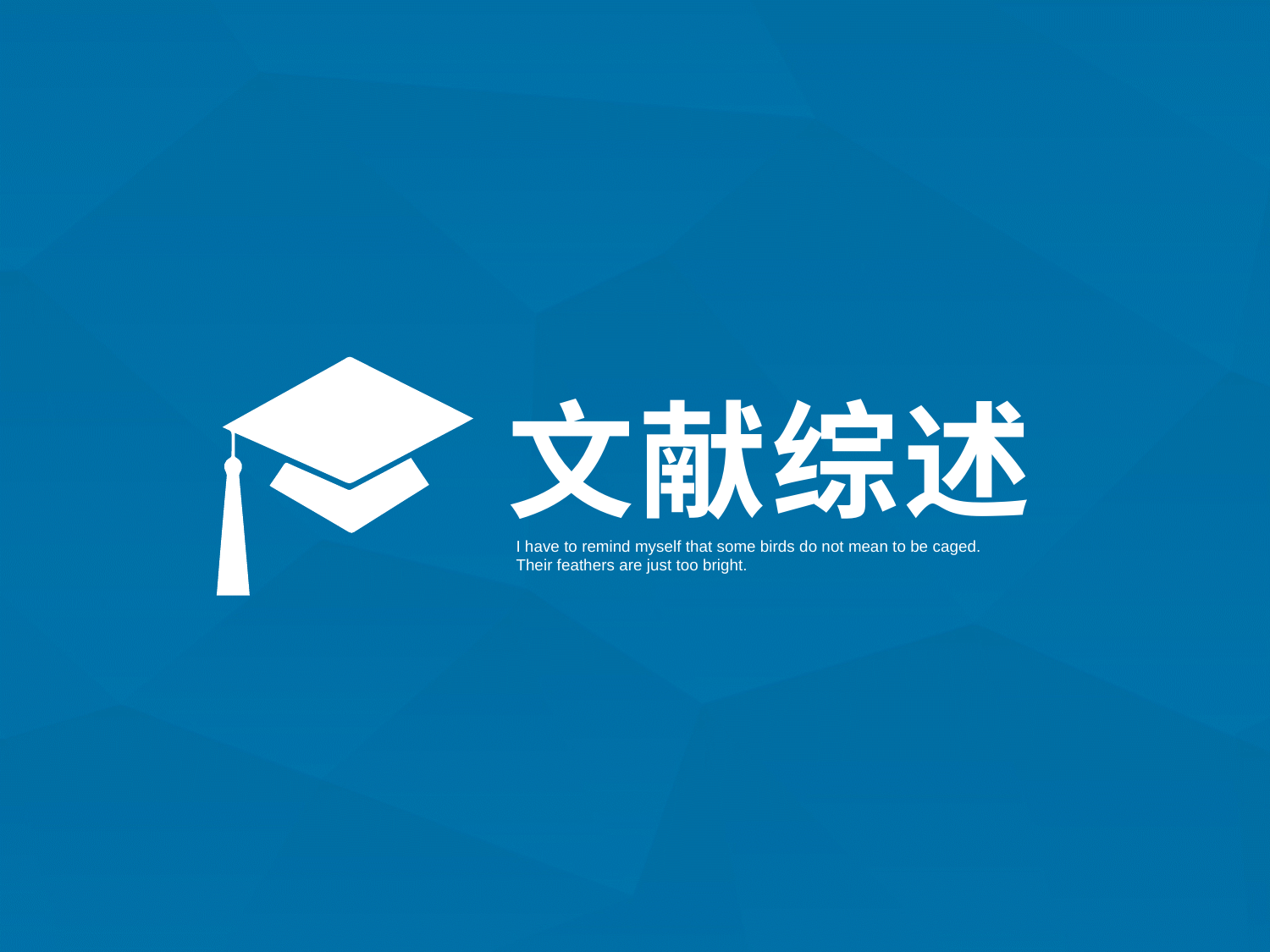

文献综述
I have to remind myself that some birds do not mean to be caged.
Their feathers are just too bright.